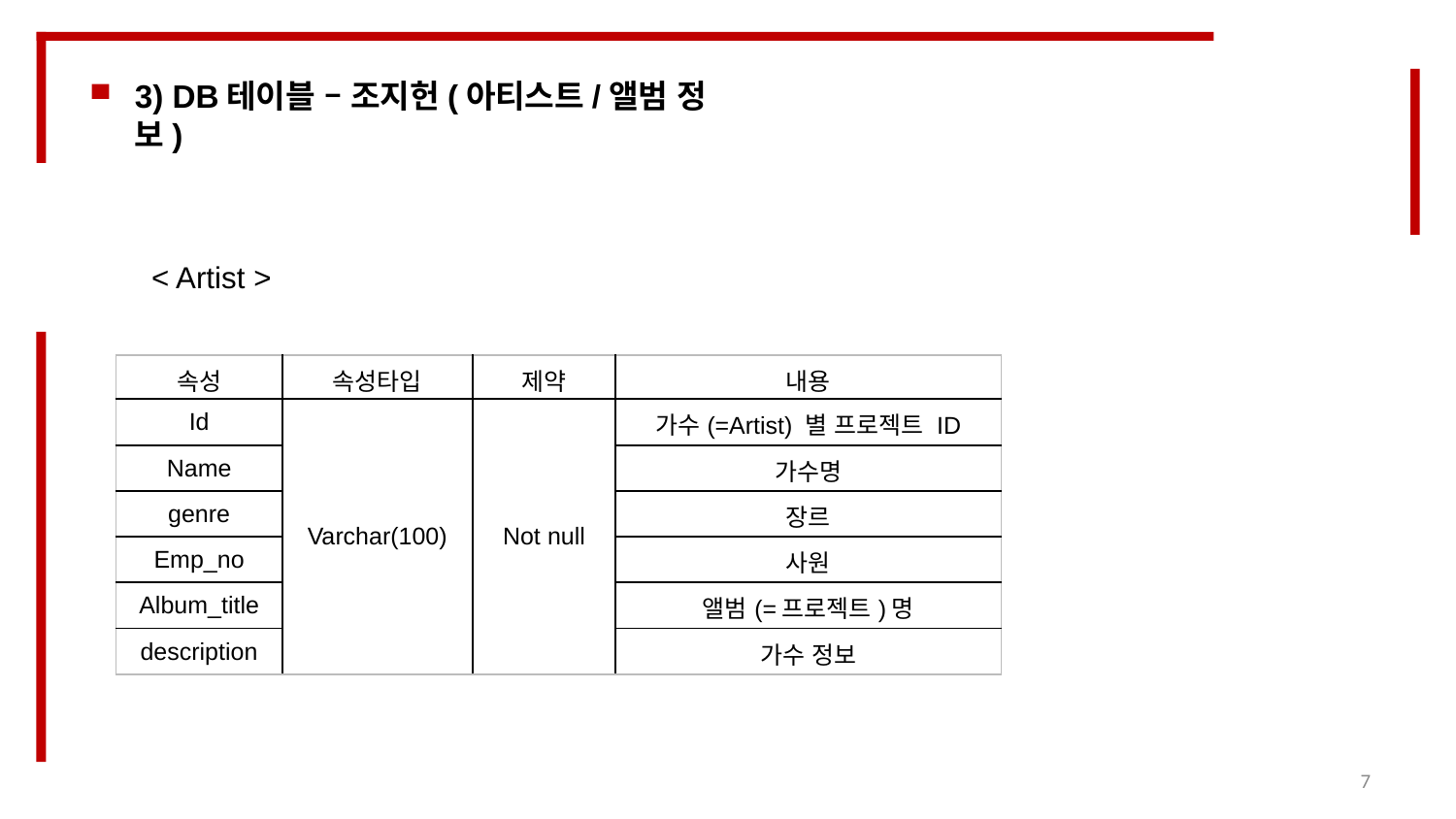

3) DB테이블 – 조지헌(아티스트/앨범 정보)

< Artist >
| 속성 | 속성타입 | 제약 | 내용 |
| --- | --- | --- | --- |
| Id | Varchar(100) | Not null | 가수(=Artist) 별 프로젝트 ID |
| Name |  |  | 가수명 |
| genre |  |  | 장르 |
| Emp\_no |  |  | 사원 |
| Album\_title |  |  | 앨범(=프로젝트)명 |
| description |  |  | 가수 정보 |
7